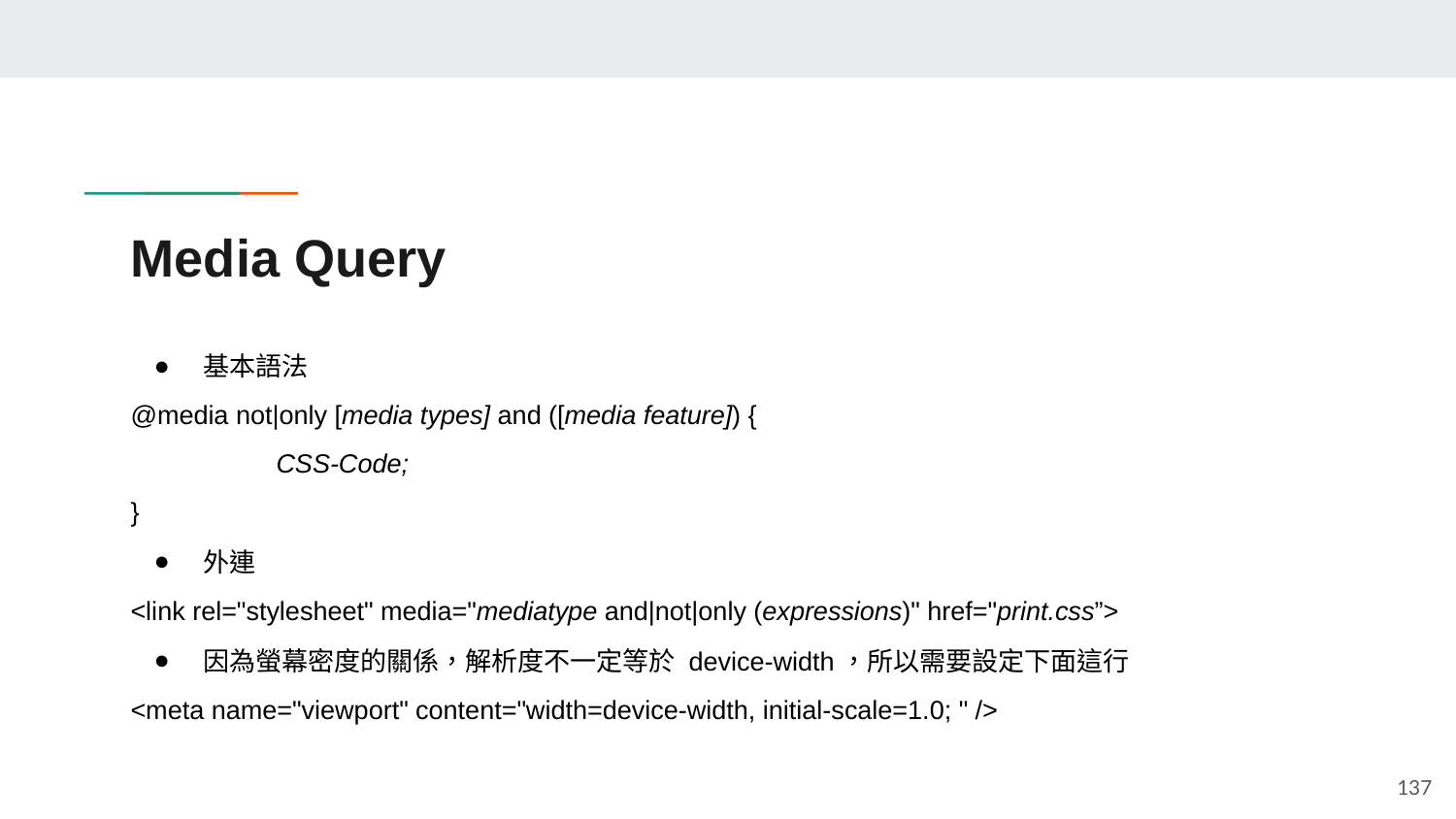

# Media Query
基本語法
@media not|only [media types] and ([media feature]) {
	CSS-Code;
}
外連
<link rel="stylesheet" media="mediatype and|not|only (expressions)" href="print.css”>
因為螢幕密度的關係，解析度不一定等於 device-width，所以需要設定下面這行
<meta name="viewport" content="width=device-width, initial-scale=1.0; " />

137